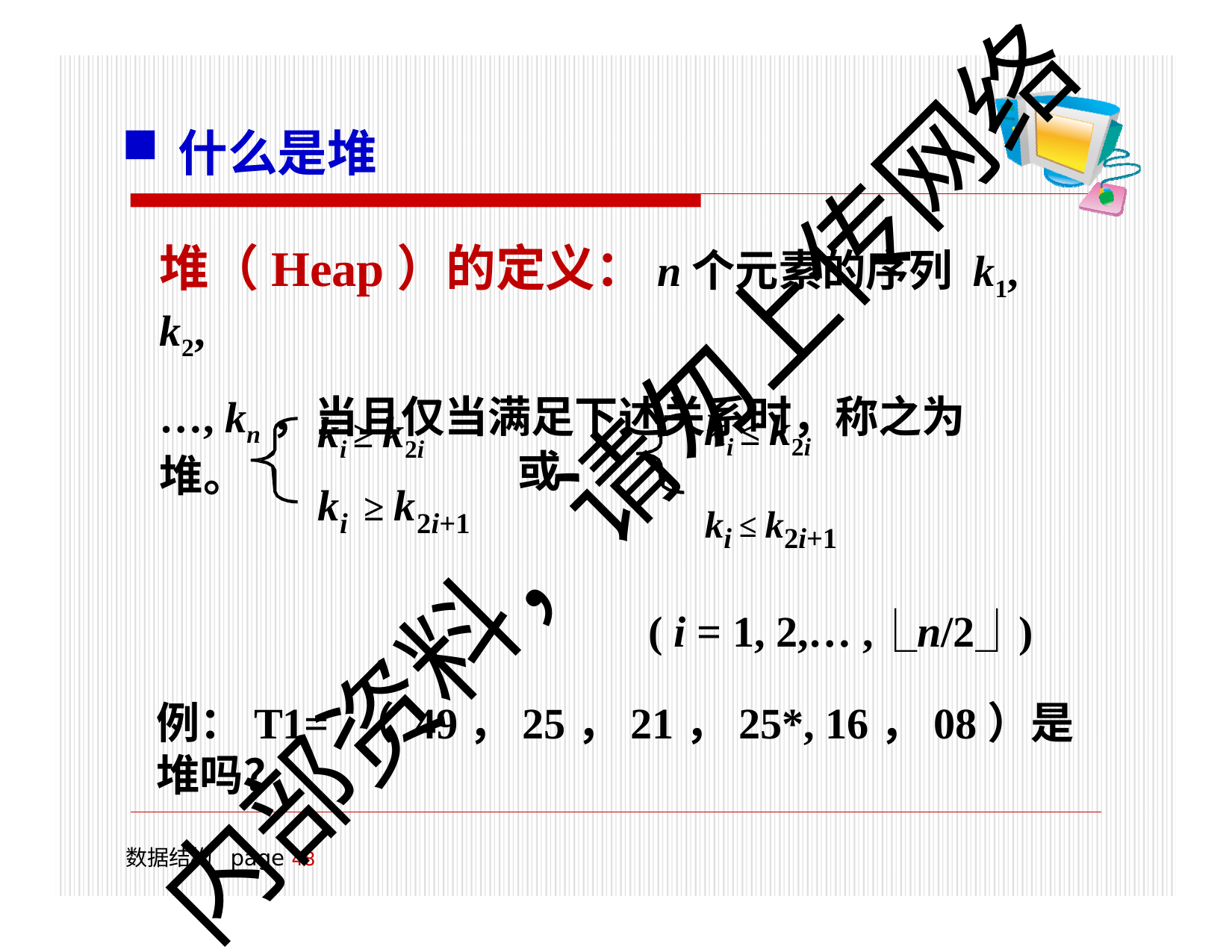

什么是堆

堆（Heap）的定义：n个元素的序列 k1, k2,
…, kn，当且仅当满足下述关系时，称之为堆。

ki ≤ k2i
ki ≥ k2i

内部资料，请勿上传网络
或
k	≥ k
ki ≤ k2i+1
( i = 1, 2,… ,⎿n/2⏌)
i	2i+1
例：T1= （ 49，25，21，25*, 16，08）是堆吗？

数据结构	page 48